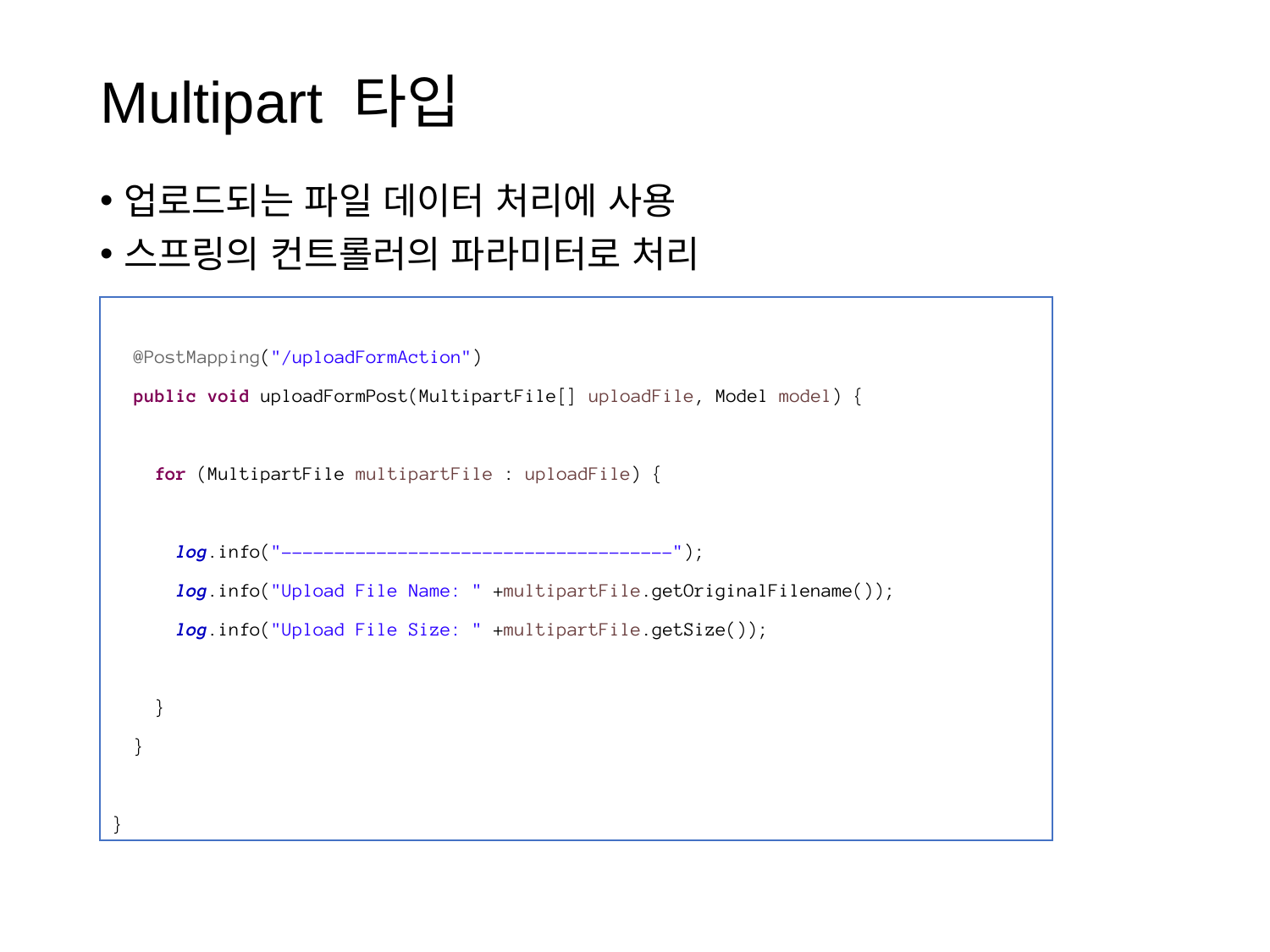

# Multipart 타입
업로드되는 파일 데이터 처리에 사용
스프링의 컨트롤러의 파라미터로 처리

  @PostMapping("/uploadFormAction")
  public void uploadFormPost(MultipartFile[] uploadFile, Model model) {

    for (MultipartFile multipartFile : uploadFile) {

      log.info("-------------------------------------");
      log.info("Upload File Name: " +multipartFile.getOriginalFilename());
      log.info("Upload File Size: " +multipartFile.getSize());

    }
  }

}